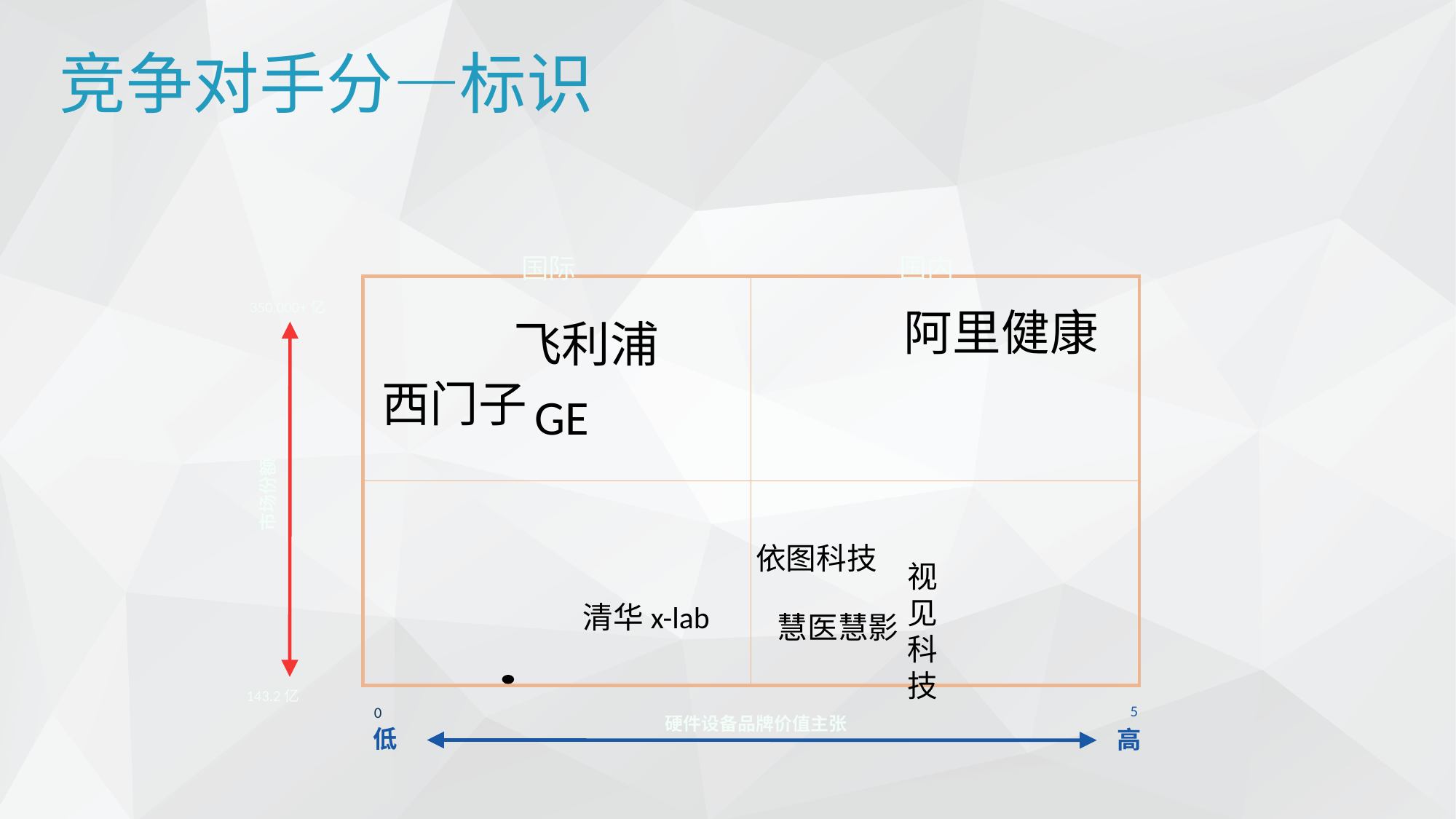

竞争对手分—标识
国际
国内

350,000+亿
阿里健康

市场份额

依图科技

5
0
硬件设备品牌价值主张
低
飞利浦
西门子
GE
视见科技
清华x-lab
慧医慧影
143.2亿
高